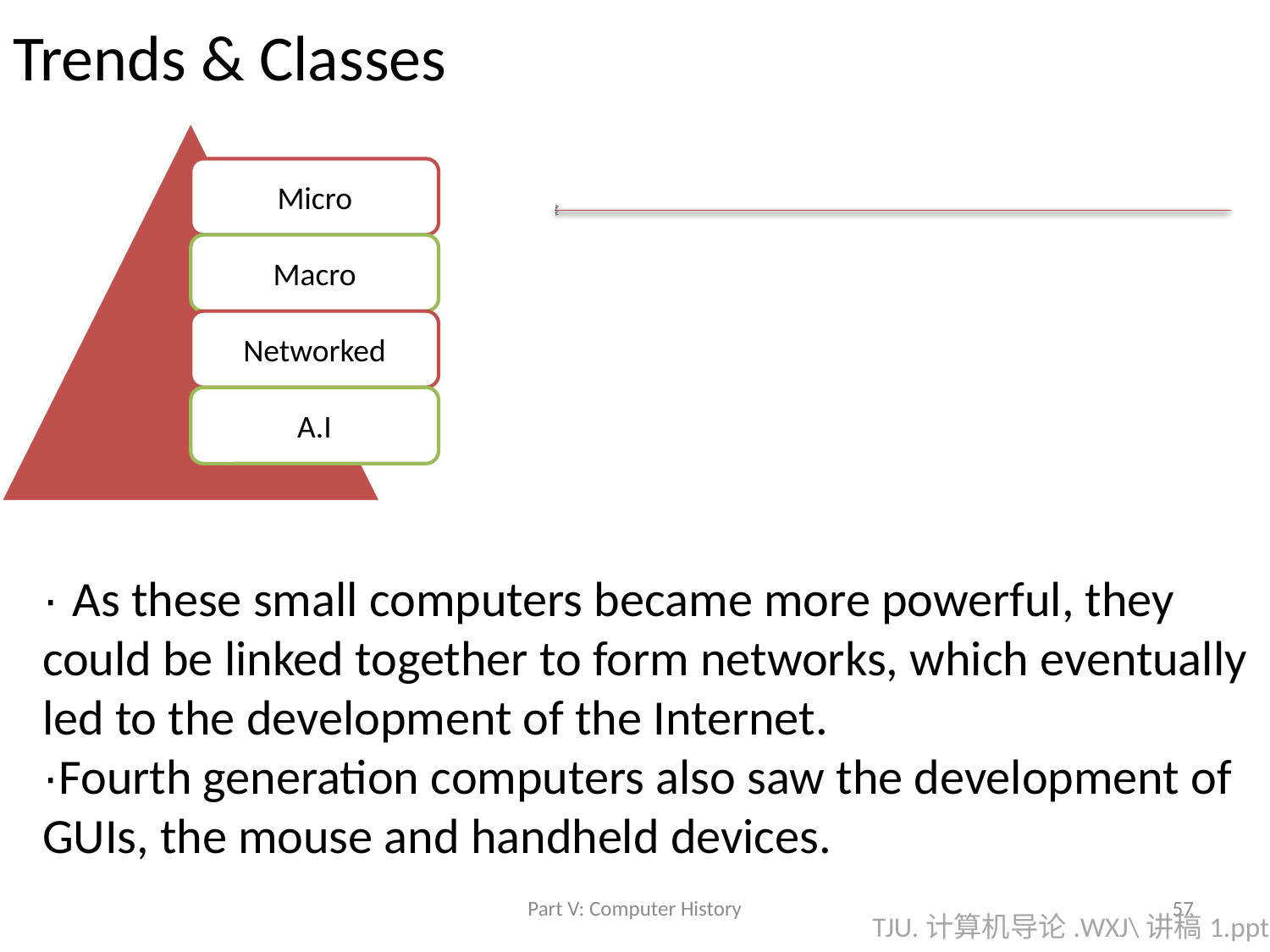

# Trends & Classes
Super
PC
Micro
Networked
A.I
Macro
· As these small computers became more powerful, they could be linked together to form networks, which eventually led to the development of the Internet.
·Fourth generation computers also saw the development of GUIs, the mouse and handheld devices.
Part V: Computer History
57
TJU.计算机导论.WXJ\讲稿1.ppt